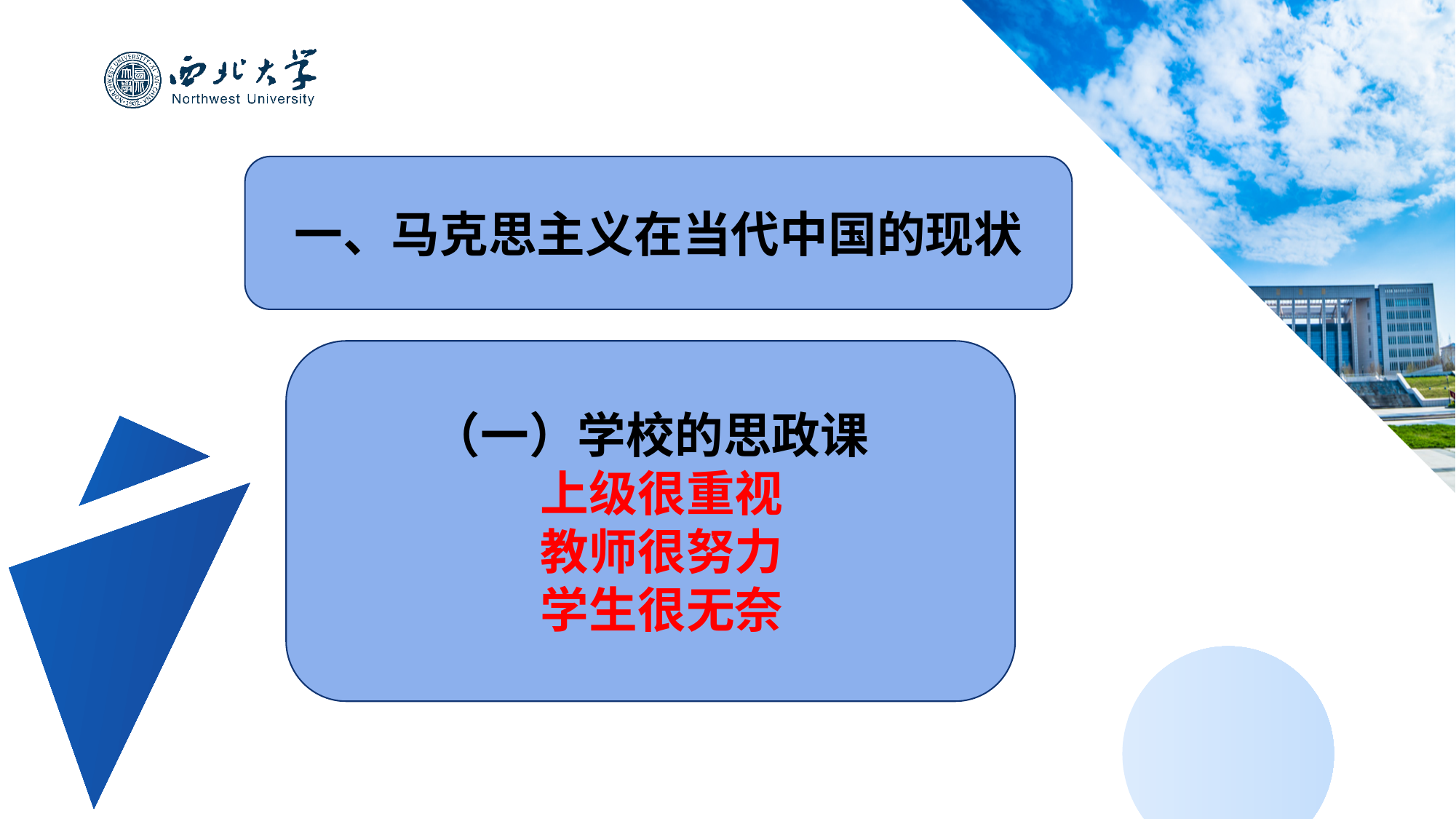

一、马克思主义在当代中国的现状
（一）学校的思政课
 上级很重视
 教师很努力
 学生很无奈